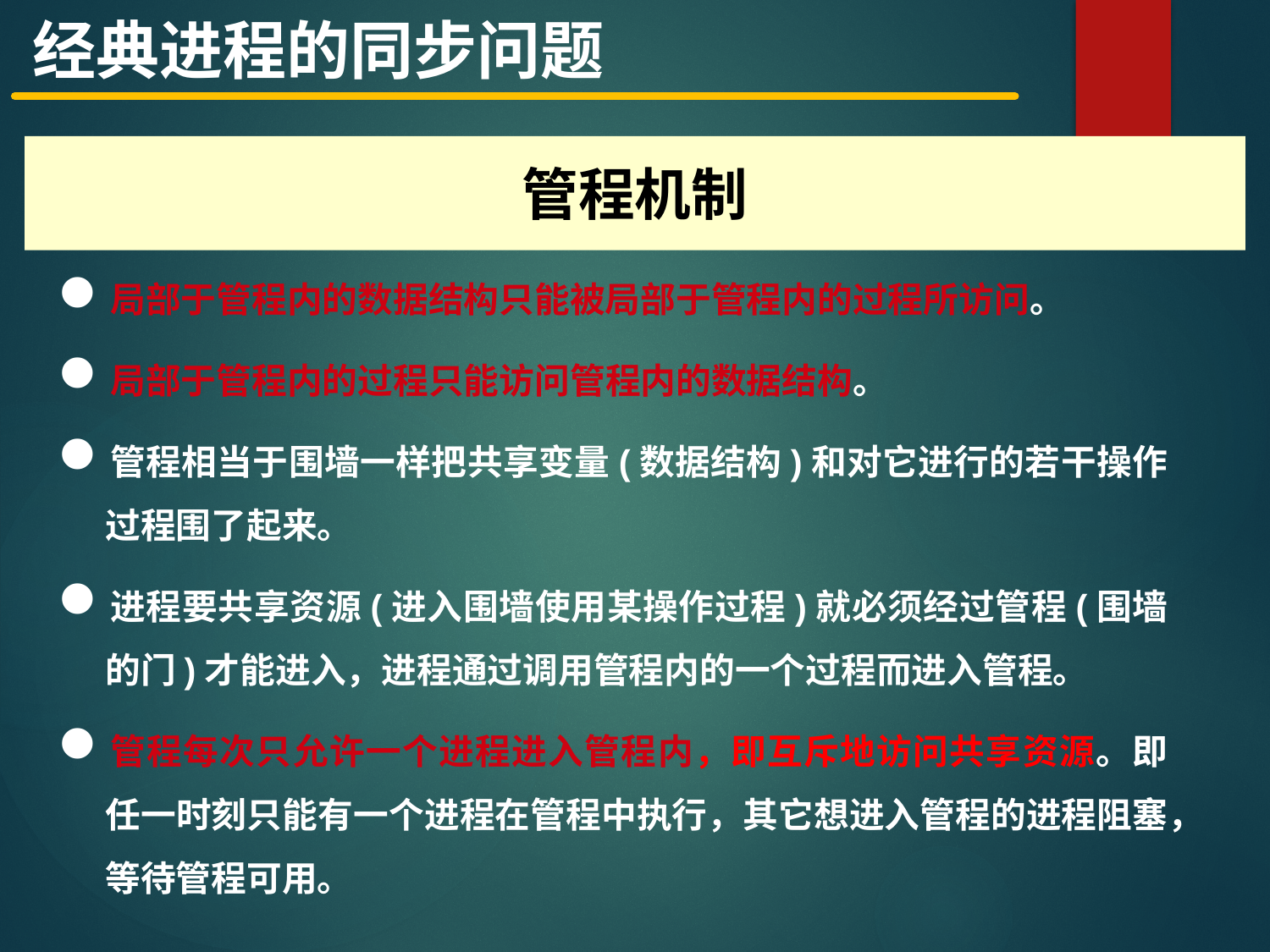

经典进程的同步问题
管程机制
局部于管程内的数据结构只能被局部于管程内的过程所访问。
局部于管程内的过程只能访问管程内的数据结构。
管程相当于围墙一样把共享变量(数据结构)和对它进行的若干操作过程围了起来。
进程要共享资源(进入围墙使用某操作过程)就必须经过管程(围墙的门)才能进入，进程通过调用管程内的一个过程而进入管程。
管程每次只允许一个进程进入管程内，即互斥地访问共享资源。即任一时刻只能有一个进程在管程中执行，其它想进入管程的进程阻塞，等待管程可用。